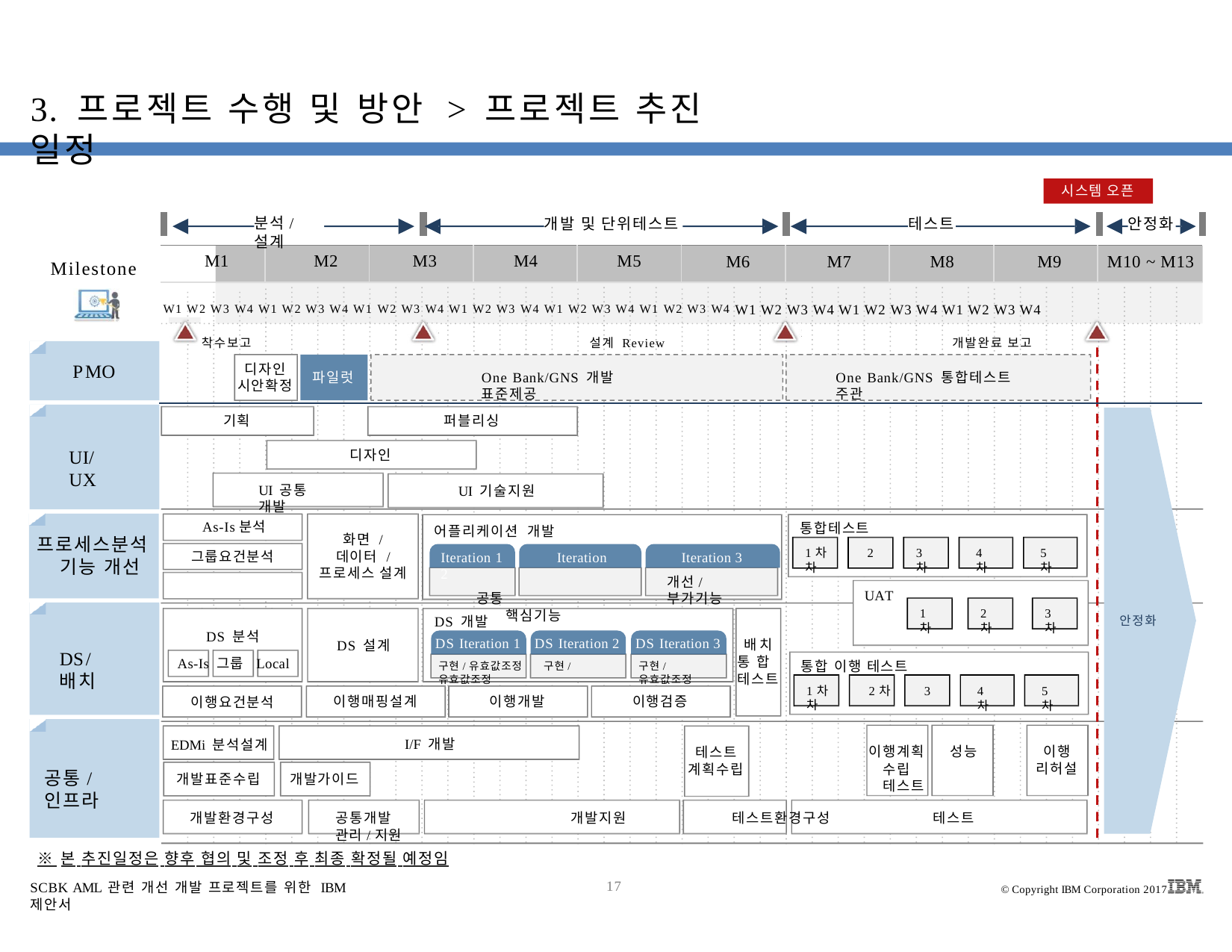

# 3. 프로젝트 수행 및 방안 > 프로젝트 추진 일정

시스템 오픈
시스템 오픈

분석/설계
개발 및 단위테스트
테스트
안정화

| M1 | M2 | M3 | M4 | M5 | M6 | M7 | M8 | M9 | M10 ~ M13 |
| --- | --- | --- | --- | --- | --- | --- | --- | --- | --- |

Milestone
W1 W2 W3 W4 W1 W2 W3 W4 W1 W2 W3 W4 W1 W2 W3 W4 W1 W2 W3 W4 W1 W2 W3 W4 W1 W2 W3 W4 W1 W2 W3 W4 W1 W2 W3 W4

착수보고	설계 Review	개발완료 보고

PMO

디자인  시안확정

파일럿
One Bank/GNS 개발 표준제공
One Bank/GNS 통합테스트 주관

기획
퍼블리싱

UI/UX

디자인

UI 공통 개발
UI 기술지원

통합테스트
1차	2차

어플리케이션 개발
Iteration 1	Iteration 2
공통	핵심기능

As-Is분석
그룹요건분석  개선요건분석

화면 /
데이터 /
프로세스 설계

프로세스분석  기능 개선

3차
4차
5차

Iteration 3

개선/부가기능

UAT

1차
2차
3차

DS 개발
DS Iteration 1  DS Iteration 2
구현/유효값조정	구현/유효값조정

안정화

DS 분석
As-Is 그룹 Local

이행요건분석

EDMi 분석설계

DS Iteration 3
DS 설계
배치  통합  테스트

DS/배치

통합 이행 테스트
1차	2차	3차

구현/유효값조정

4차
5차

이행매핑설계

I/F 개발
이행개발
이행검증

이행계획	성능
수립	테스트
이행  리허설

테스트  계획수립

공통/인프라

개발표준수립

개발환경구성
개발가이드

공통개발	개발지원	테스트환경구성	테스트 관리/지원

※ 본 추진일정은 향후 협의 및 조정 후 최종 확정될 예정임
SCBK AML 관련 개선 개발 프로젝트를 위한 IBM 제안서
17

© Copyright IBM Corporation 2017